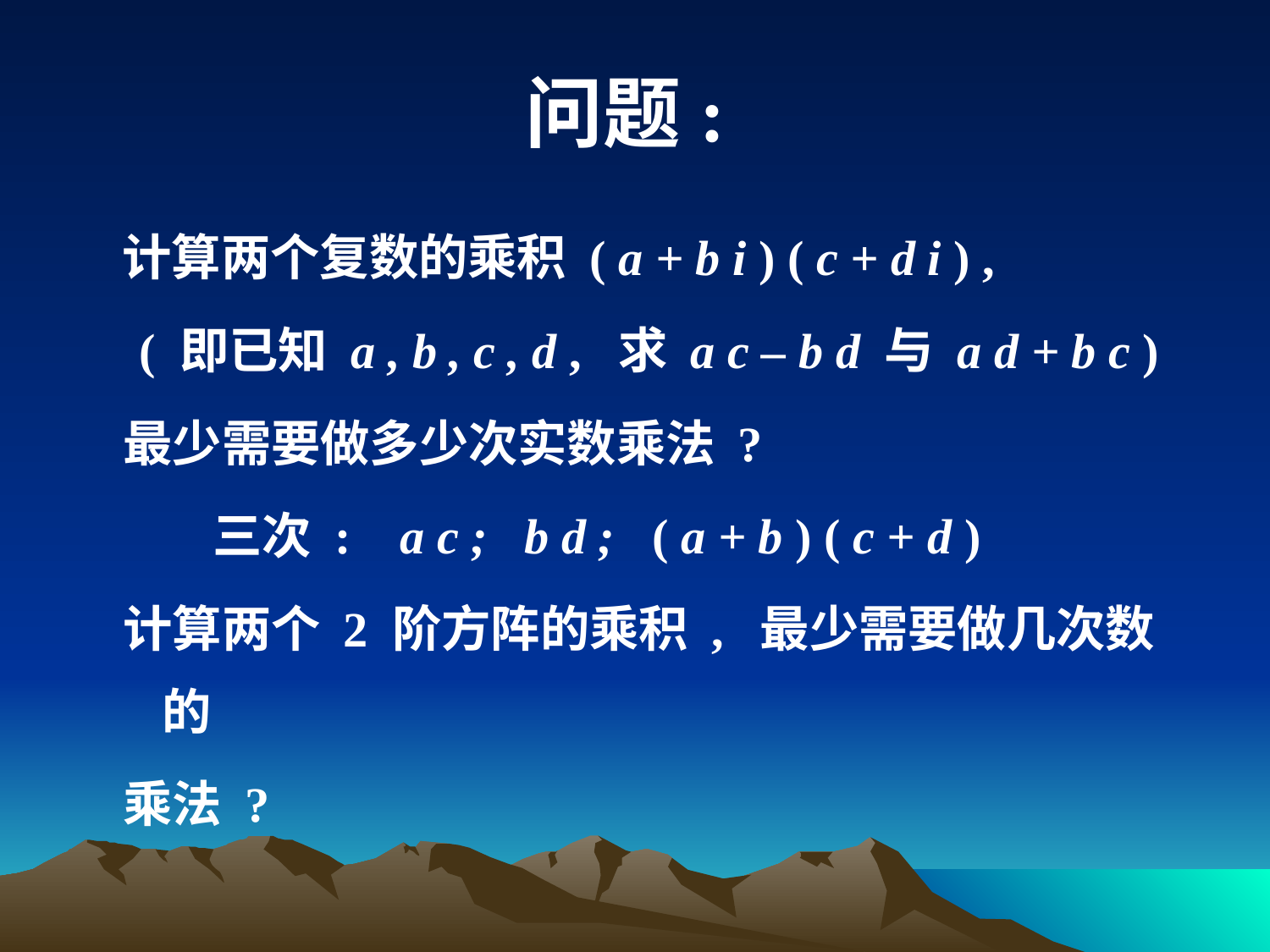

# 问题:
   计算两个复数的乘积 ( a + b i ) ( c + d i ) ,
     ( 即已知 a , b , c , d ,  求 a c – b d 与 a d + b c )
   最少需要做多少次实数乘法 ?
           三次 :    a c ;   b d ;   ( a + b ) ( c + d )
   计算两个 2 阶方阵的乘积 ,  最少需要做几次数的
   乘法 ?